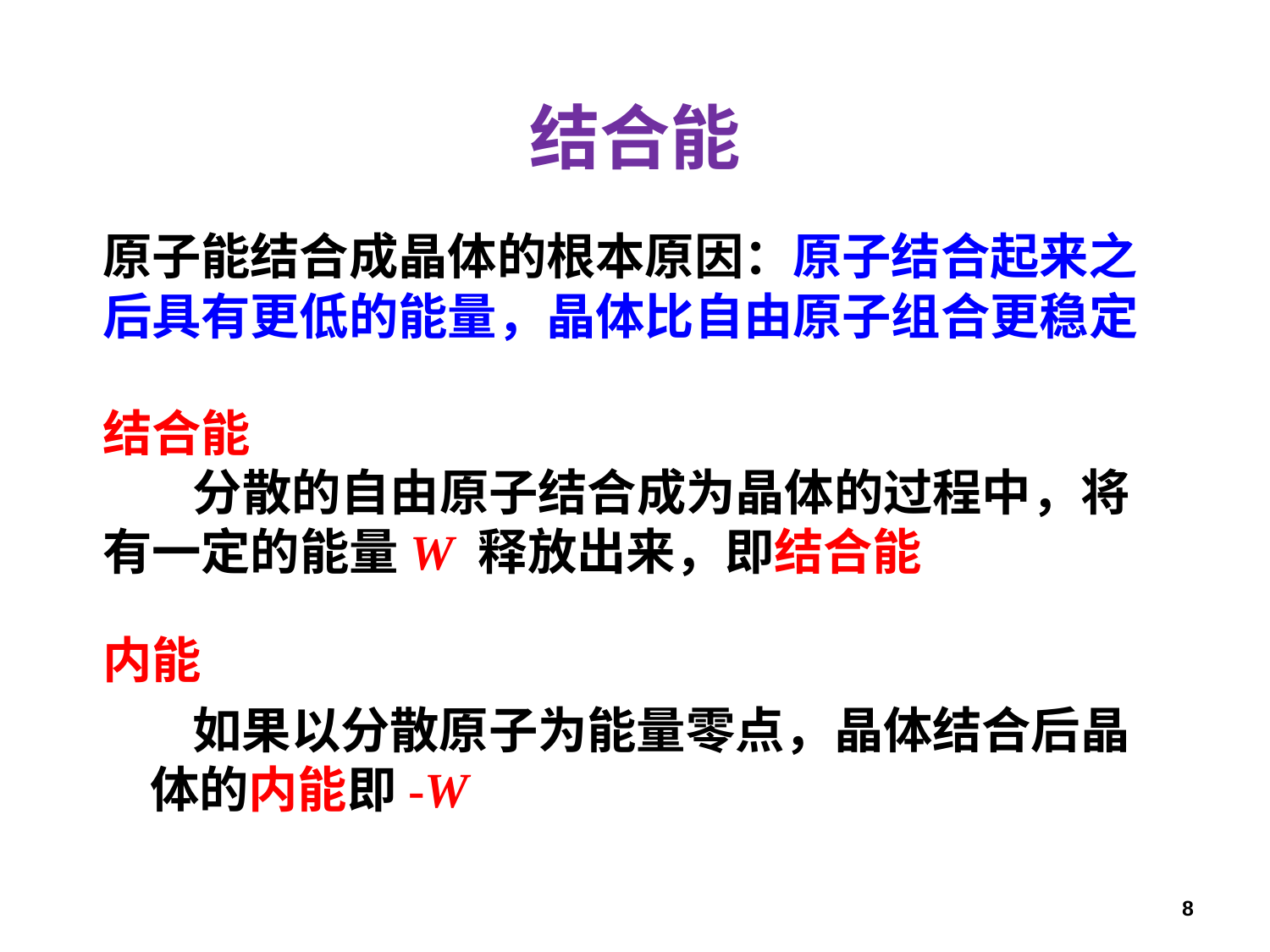

结合能
原子能结合成晶体的根本原因：原子结合起来之后具有更低的能量，晶体比自由原子组合更稳定
结合能
       分散的自由原子结合成为晶体的过程中，将有一定的能量W 释放出来，即结合能
内能
       如果以分散原子为能量零点，晶体结合后晶体的内能即-W
8